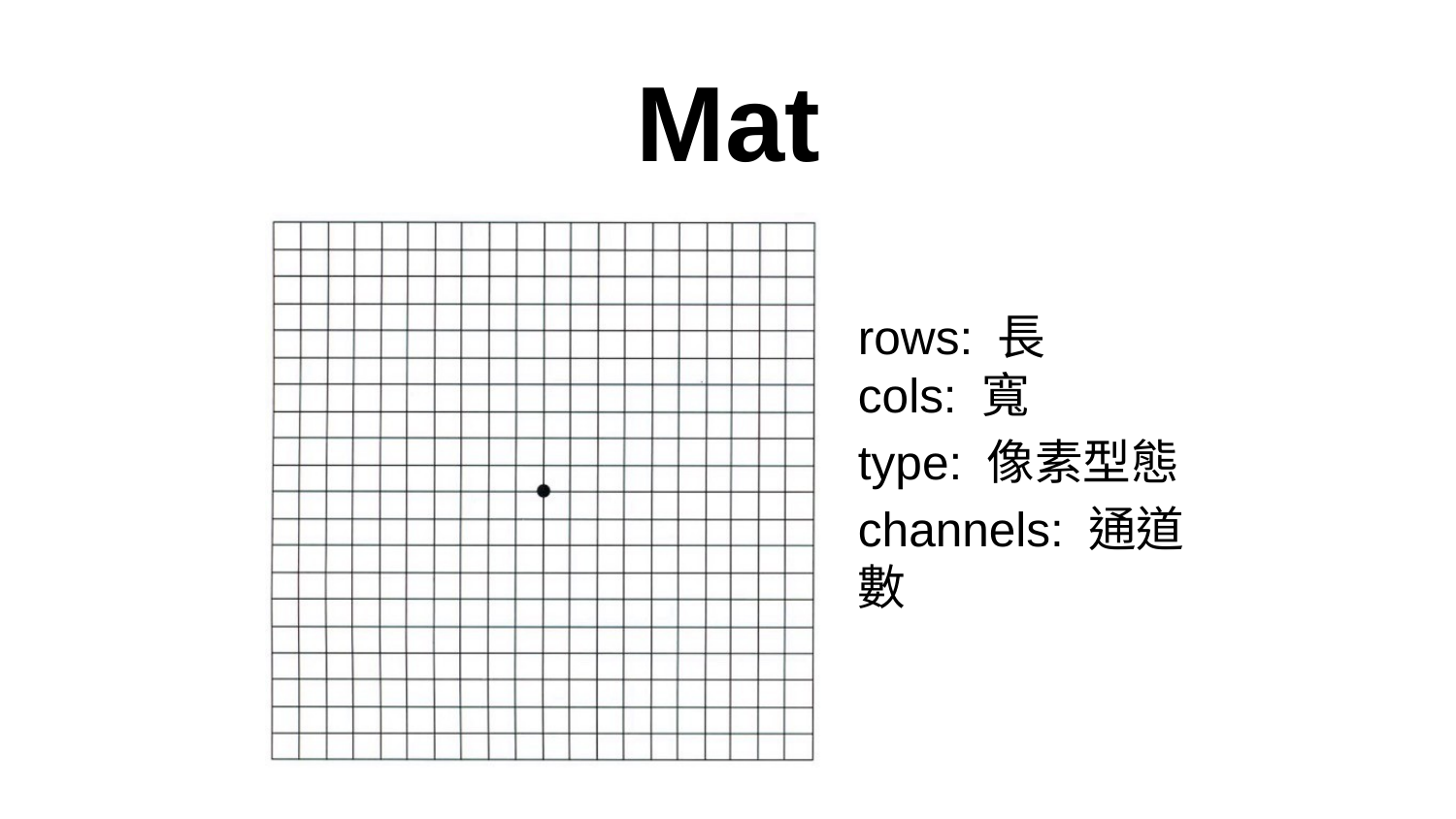

# Mat

rows: 長
cols: 寬
type: 像素型態
channels: 通道數